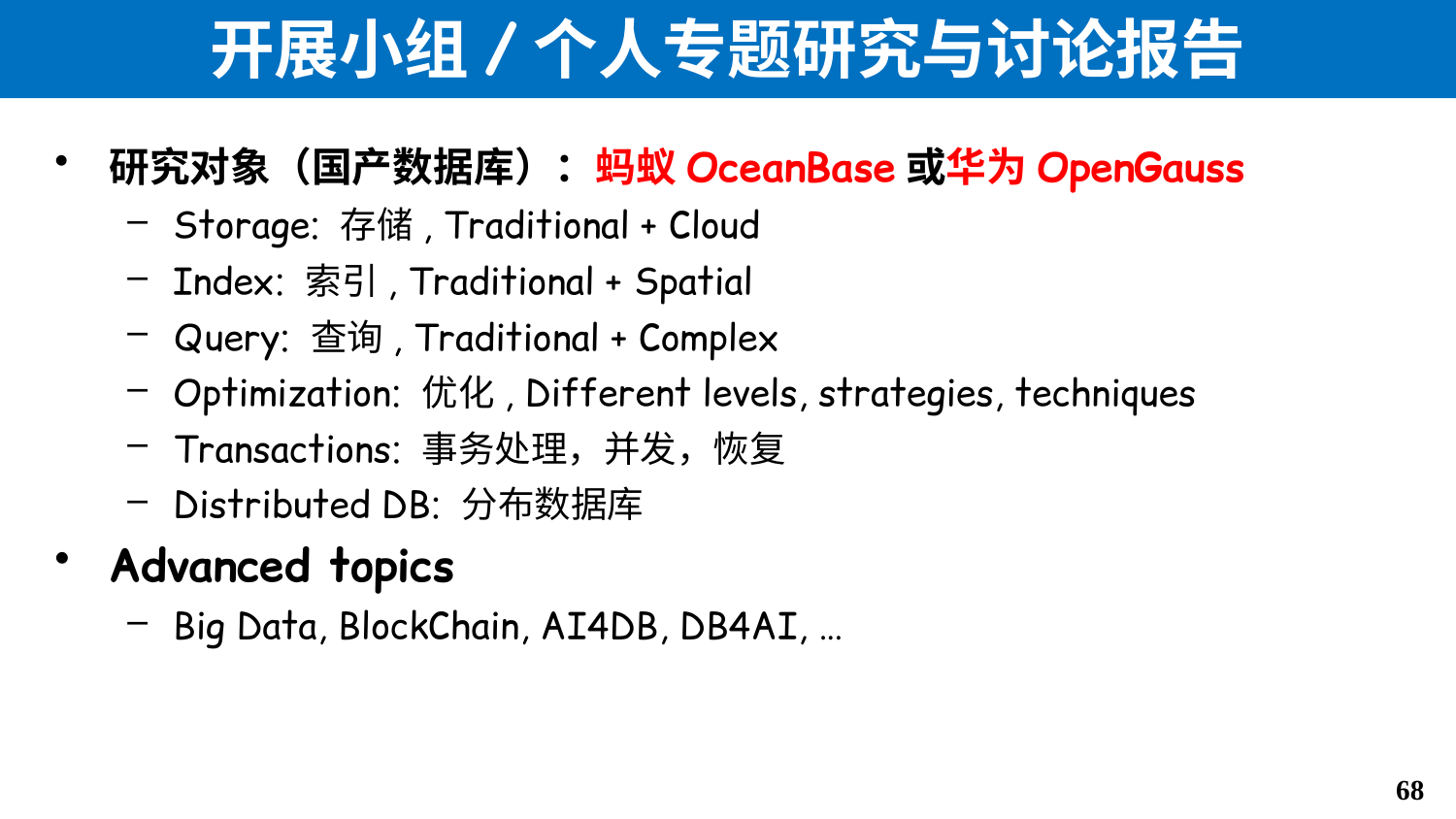

# 开展小组/个人专题研究与讨论报告
研究对象（国产数据库）：蚂蚁OceanBase或华为OpenGauss
Storage: 存储, Traditional + Cloud
Index: 索引, Traditional + Spatial
Query: 查询, Traditional + Complex
Optimization: 优化, Different levels, strategies, techniques
Transactions: 事务处理，并发，恢复
Distributed DB: 分布数据库
Advanced topics
Big Data, BlockChain, AI4DB, DB4AI, …